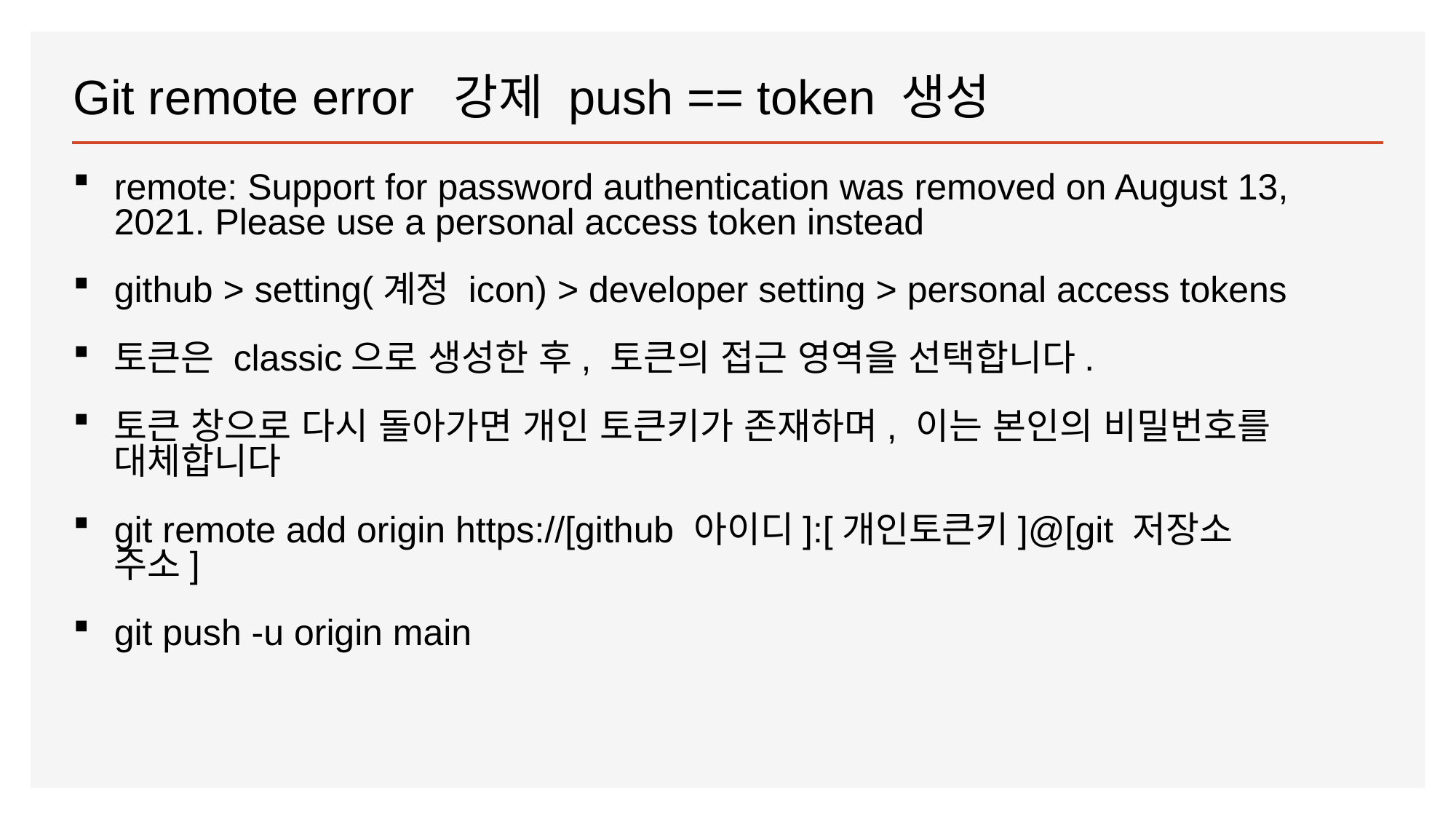

# Git remote error  강제 push == token 생성
remote: Support for password authentication was removed on August 13, 2021. Please use a personal access token instead
github > setting(계정 icon) > developer setting > personal access tokens
토큰은 classic으로 생성한 후, 토큰의 접근 영역을 선택합니다.
토큰 창으로 다시 돌아가면 개인 토큰키가 존재하며, 이는 본인의 비밀번호를 대체합니다
git remote add origin https://[github 아이디]:[개인토큰키]@[git 저장소 주소]
git push -u origin main